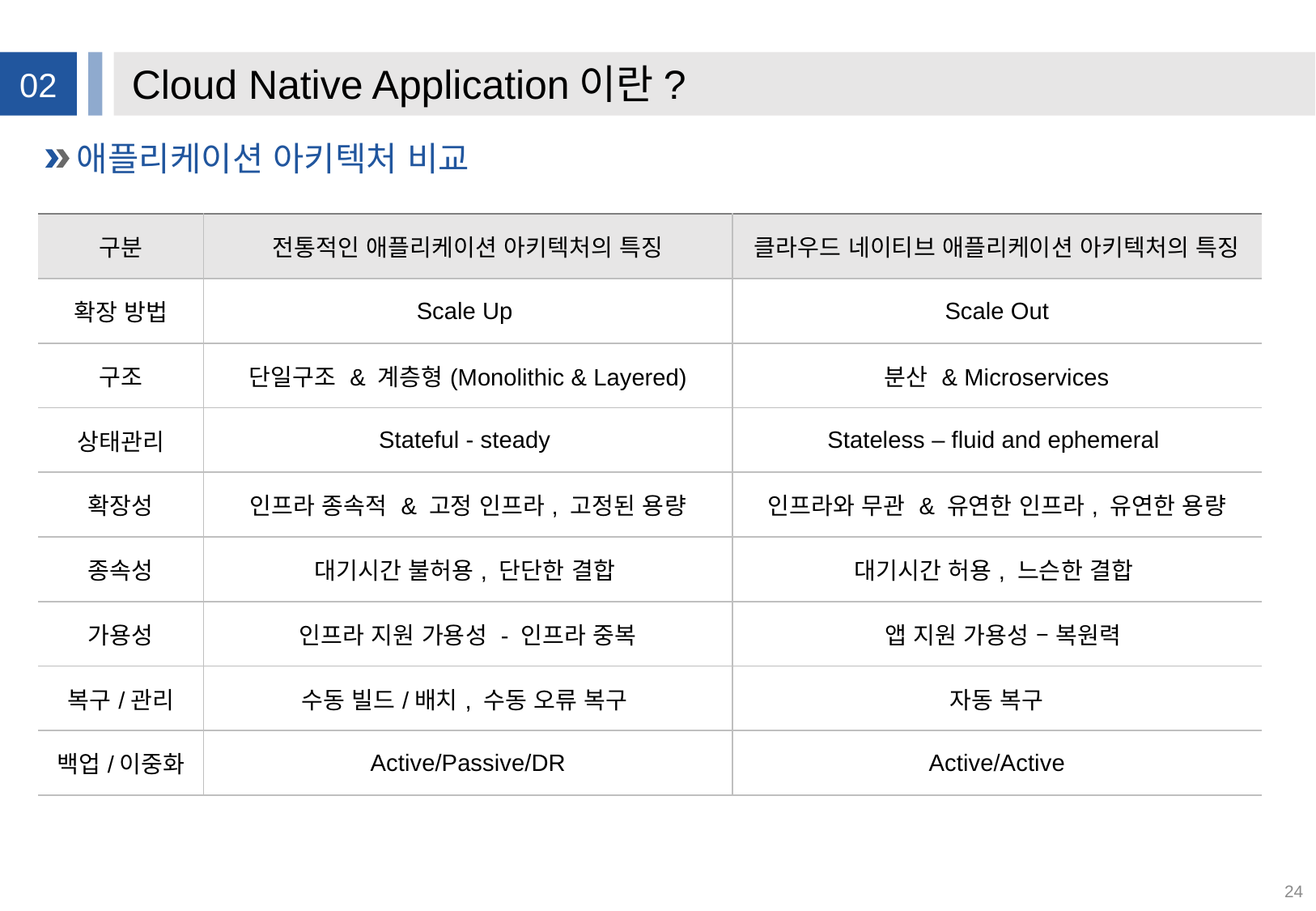

# Cloud Native Application이란?
02
애플리케이션 아키텍처 비교
| 구분 | 전통적인 애플리케이션 아키텍처의 특징 | 클라우드 네이티브 애플리케이션 아키텍처의 특징 |
| --- | --- | --- |
| 확장 방법 | Scale Up | Scale Out |
| 구조 | 단일구조 & 계층형(Monolithic & Layered) | 분산 & Microservices |
| 상태관리 | Stateful - steady | Stateless – fluid and ephemeral |
| 확장성 | 인프라 종속적 & 고정 인프라, 고정된 용량 | 인프라와 무관 & 유연한 인프라, 유연한 용량 |
| 종속성 | 대기시간 불허용, 단단한 결합 | 대기시간 허용, 느슨한 결합 |
| 가용성 | 인프라 지원 가용성 - 인프라 중복 | 앱 지원 가용성 – 복원력 |
| 복구/관리 | 수동 빌드/배치, 수동 오류 복구 | 자동 복구 |
| 백업/이중화 | Active/Passive/DR | Active/Active |
24